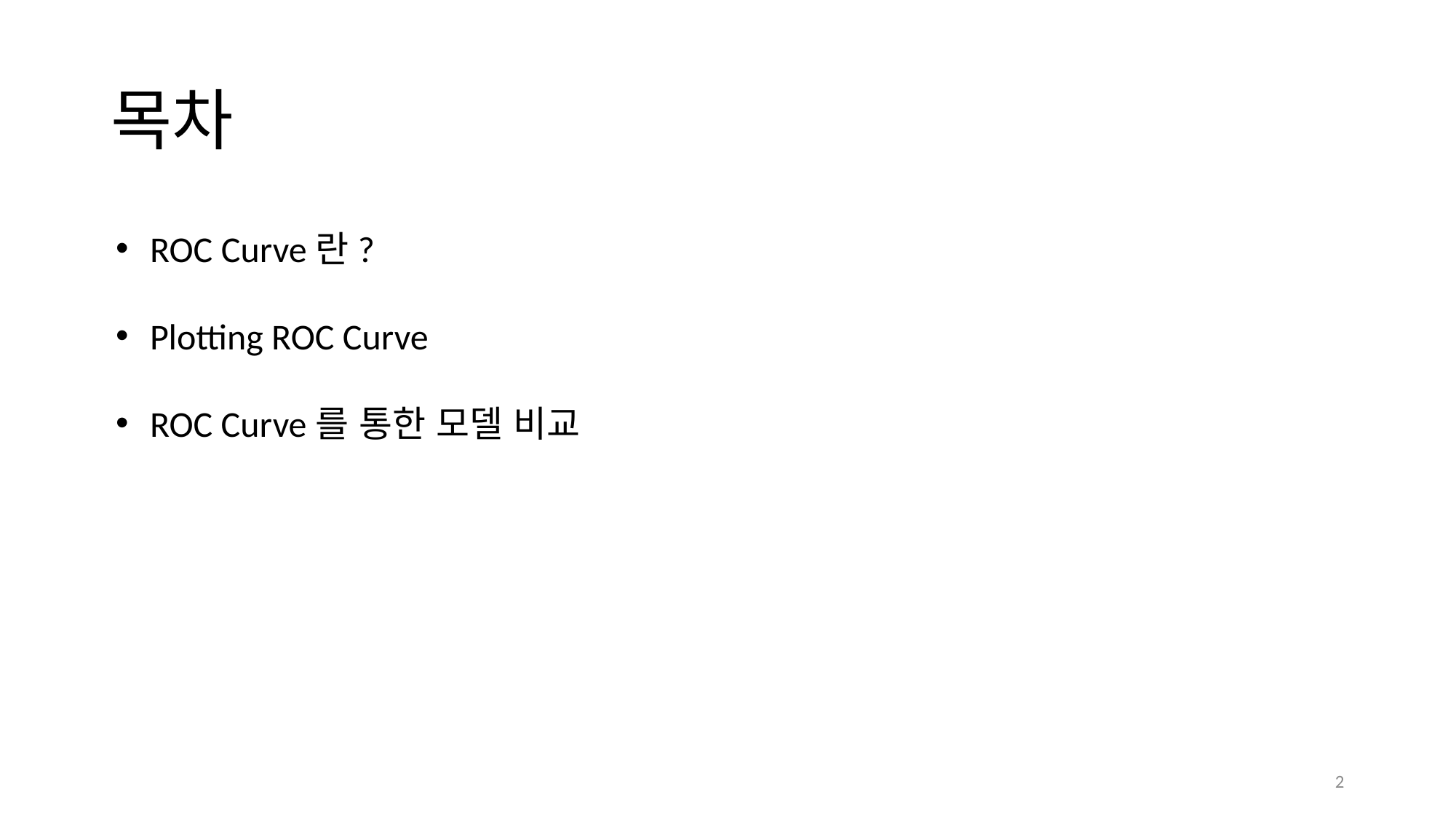

# 목차
ROC Curve란?
Plotting ROC Curve
ROC Curve를 통한 모델 비교
2